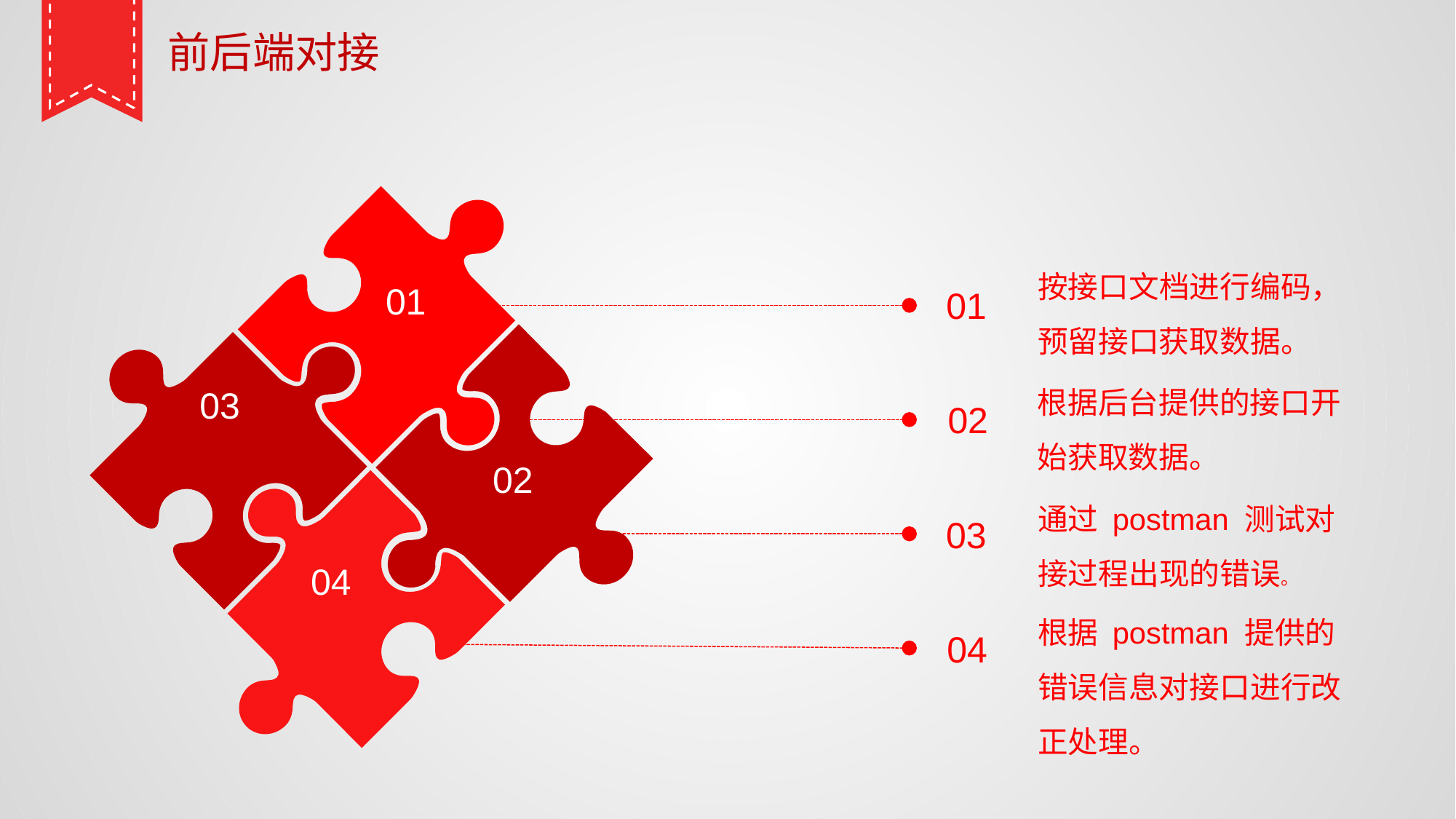

前后端对接

01
按接口文档进行编码，预留接口获取数据。
01

03
根据后台提供的接口开始获取数据。

02
02
通过 postman 测试对接过程出现的错误。

04
03
根据 postman 提供的错误信息对接口进行改正处理。
04